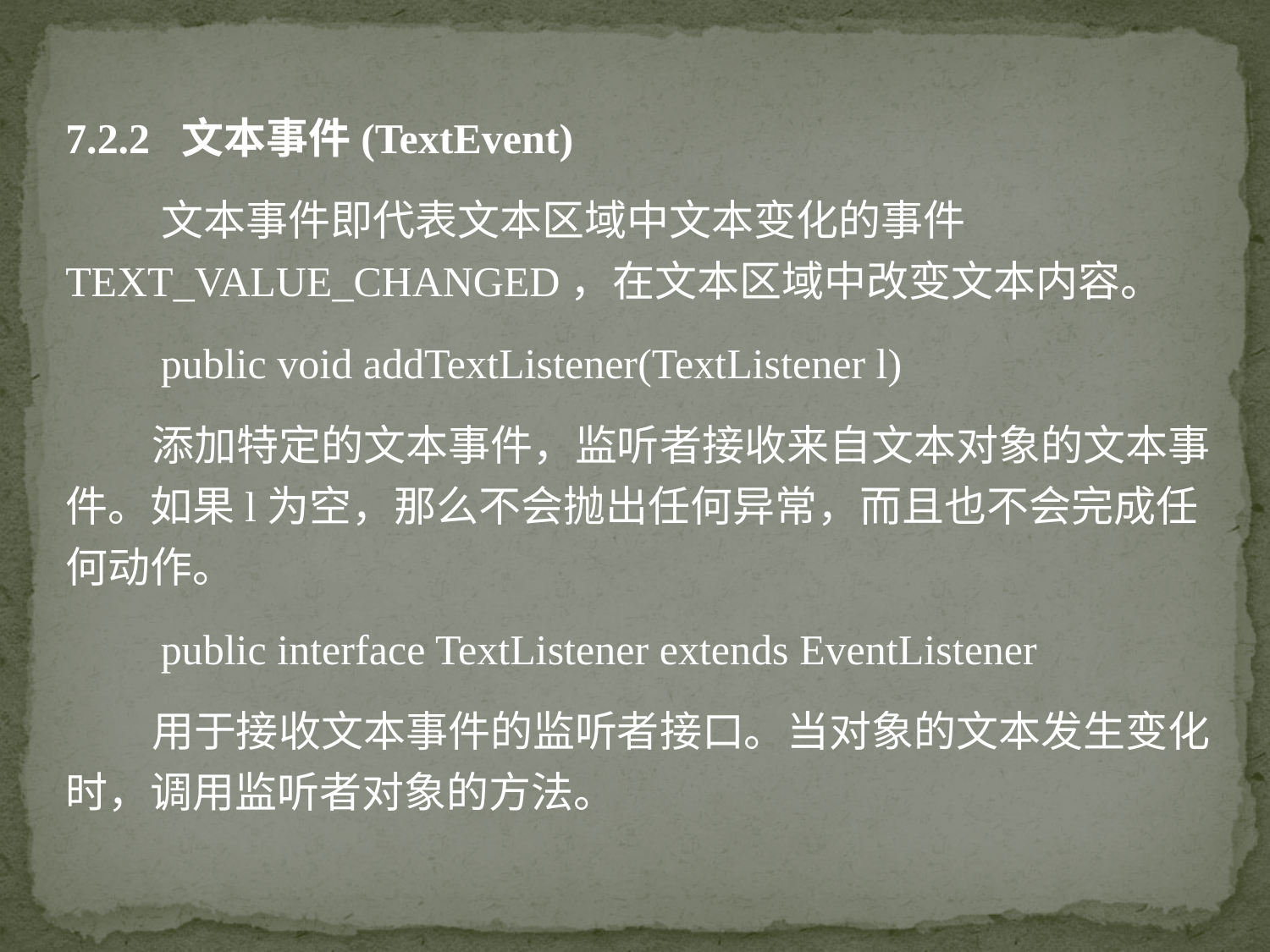

7.2.2  文本事件(TextEvent)
         文本事件即代表文本区域中文本变化的事件TEXT_VALUE_CHANGED，在文本区域中改变文本内容。
         public void addTextListener(TextListener l)
        添加特定的文本事件，监听者接收来自文本对象的文本事件。如果l为空，那么不会抛出任何异常，而且也不会完成任何动作。
         public interface TextListener extends EventListener
        用于接收文本事件的监听者接口。当对象的文本发生变化时，调用监听者对象的方法。